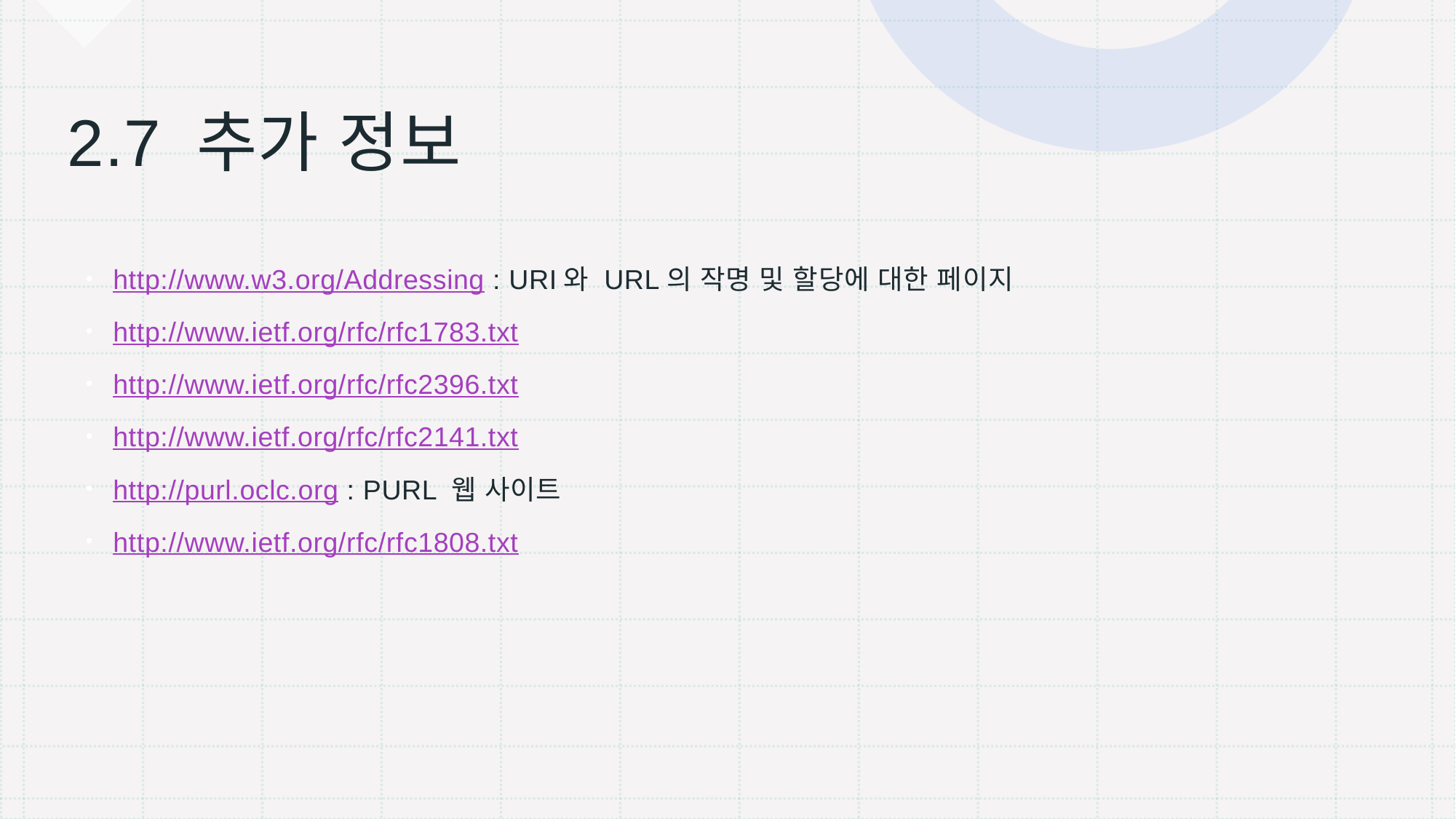

# 2.7 추가 정보

http://www.w3.org/Addressing : URI와 URL의 작명 및 할당에 대한 페이지
http://www.ietf.org/rfc/rfc1783.txt
http://www.ietf.org/rfc/rfc2396.txt
http://www.ietf.org/rfc/rfc2141.txt
http://purl.oclc.org : PURL 웹 사이트
http://www.ietf.org/rfc/rfc1808.txt